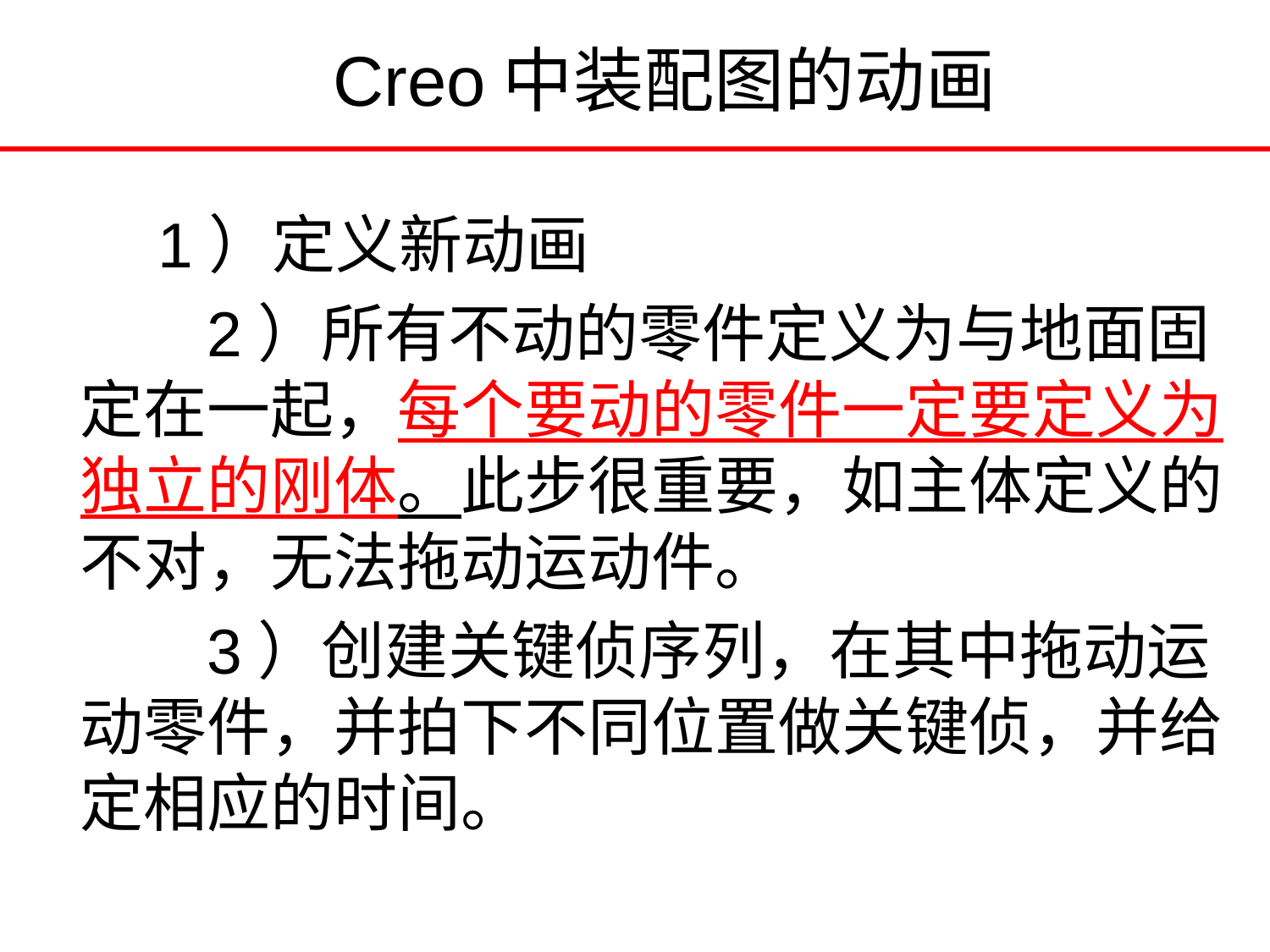

Creo中装配图的动画
	     1）定义新动画
		2）所有不动的零件定义为与地面固定在一起，每个要动的零件一定要定义为独立的刚体。此步很重要，如主体定义的不对，无法拖动运动件。
		3）创建关键侦序列，在其中拖动运动零件，并拍下不同位置做关键侦，并给定相应的时间。